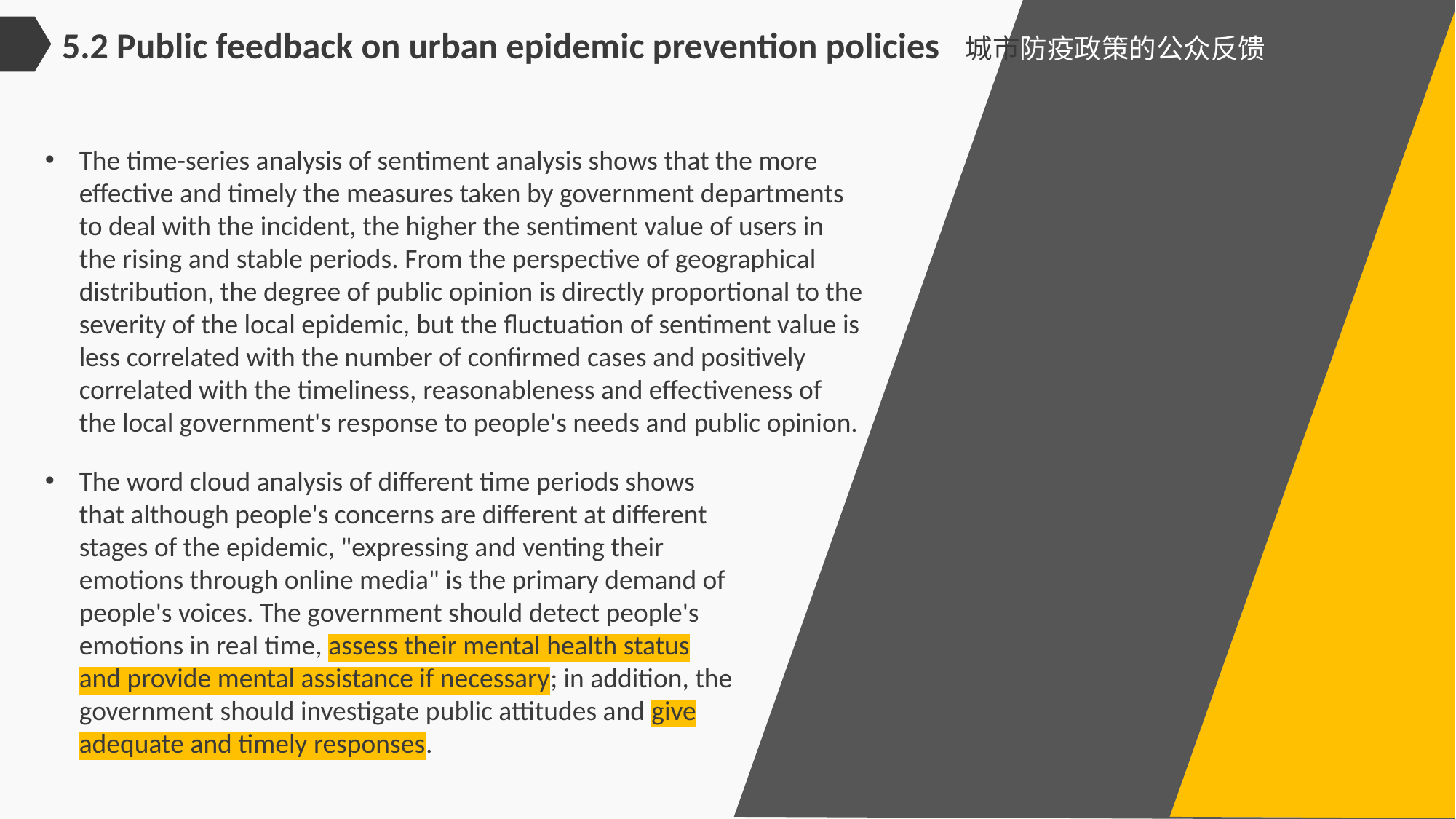

5.2 Public feedback on urban epidemic prevention policies  城市防疫政策的公众反馈

The time-series analysis of sentiment analysis shows that the more effective and timely the measures taken by government departments to deal with the incident, the higher the sentiment value of users in the rising and stable periods. From the perspective of geographical distribution, the degree of public opinion is directly proportional to the severity of the local epidemic, but the fluctuation of sentiment value is less correlated with the number of confirmed cases and positively correlated with the timeliness, reasonableness and effectiveness of the local government's response to people's needs and public opinion.
The word cloud analysis of different time periods shows that although people's concerns are different at different stages of the epidemic, "expressing and venting their emotions through online media" is the primary demand of people's voices. The government should detect people's emotions in real time, assess their mental health status and provide mental assistance if necessary; in addition, the government should investigate public attitudes and give adequate and timely responses.